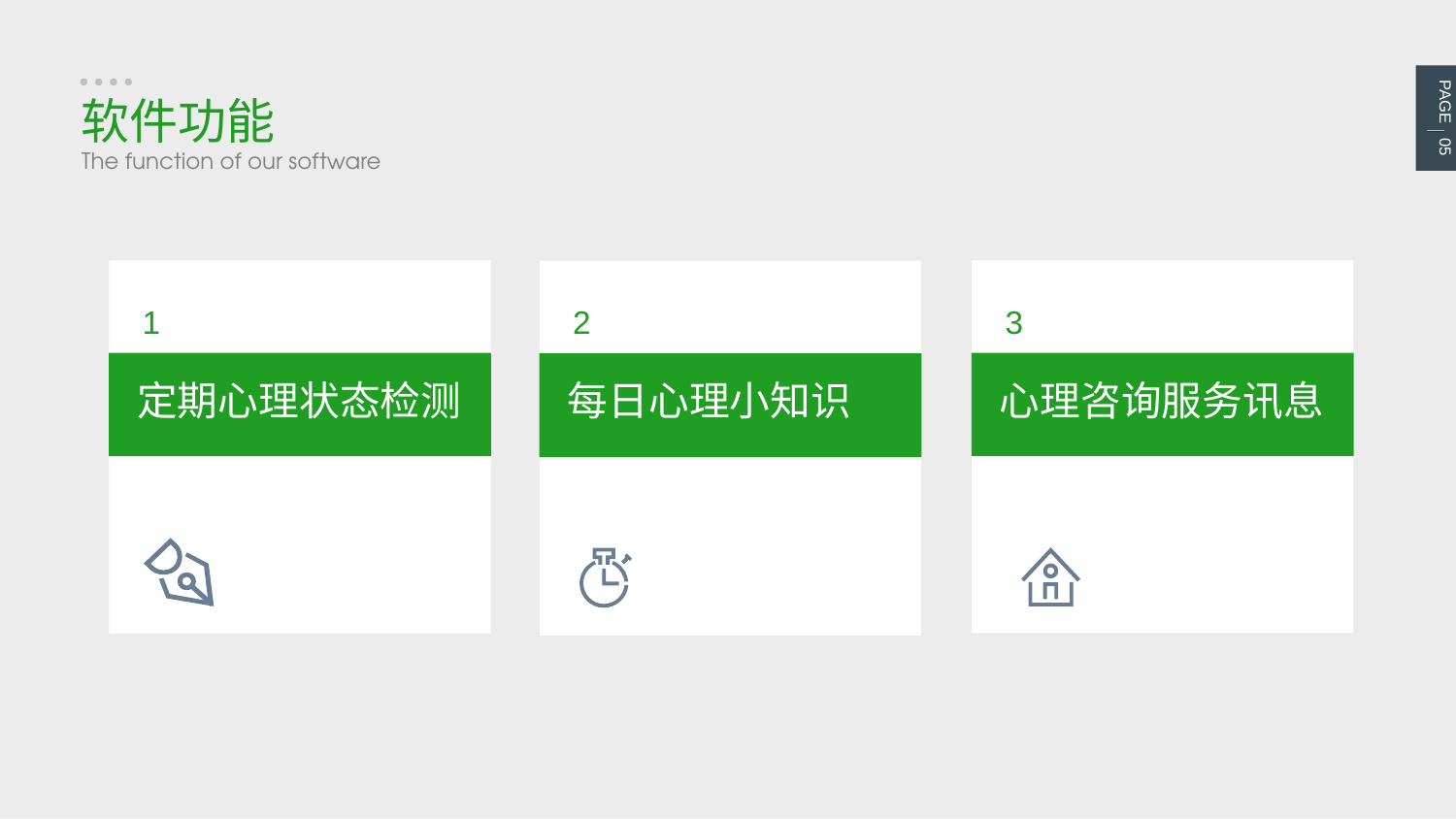

PAGE   05
软件功能
The function of our software

1

定期心理状态检测

2

每日心理小知识

3

心理咨询服务讯息